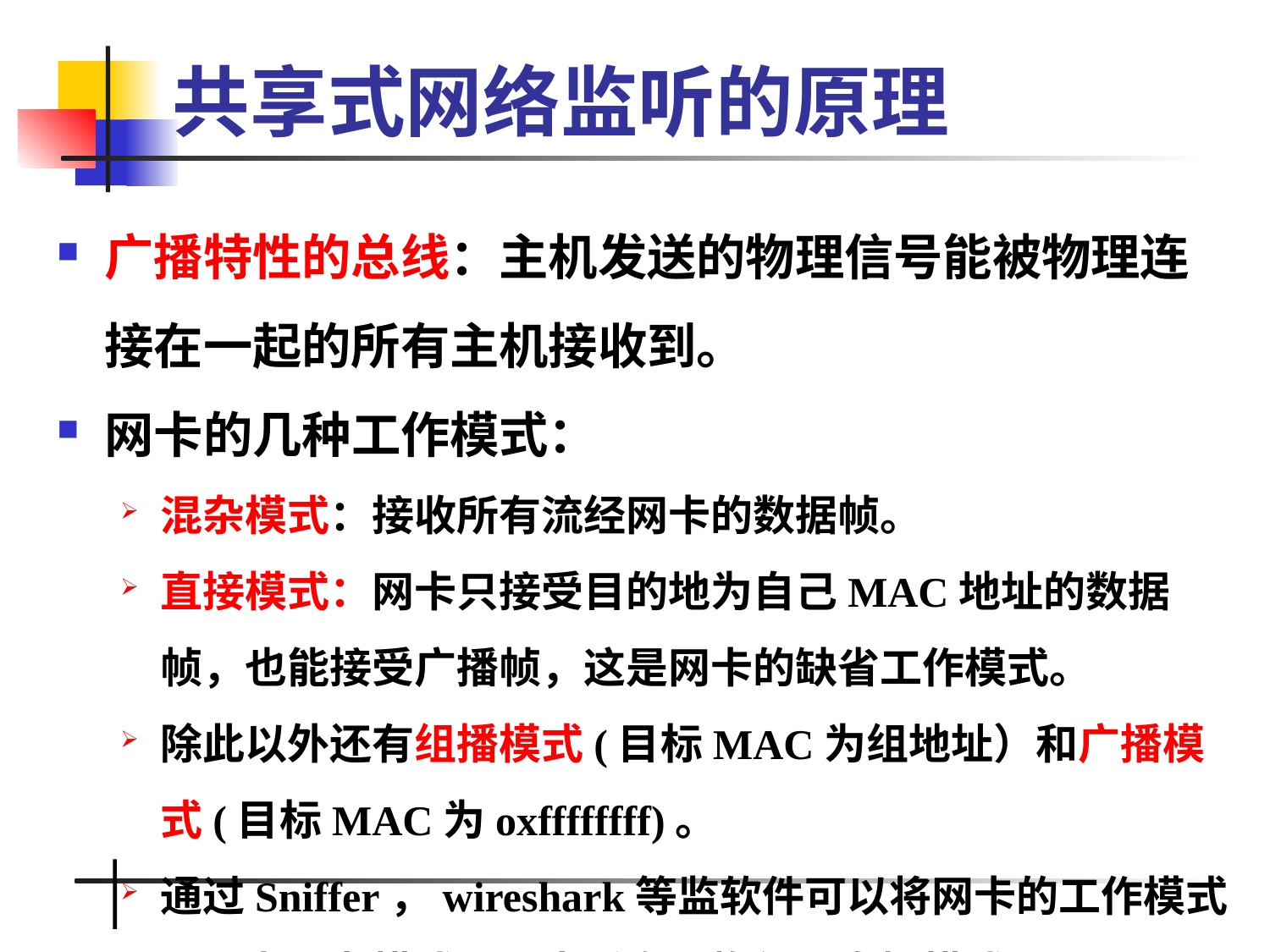

# 共享式网络监听的原理
广播特性的总线：主机发送的物理信号能被物理连接在一起的所有主机接收到。
网卡的几种工作模式：
混杂模式：接收所有流经网卡的数据帧。
直接模式：网卡只接受目的地为自己MAC地址的数据帧，也能接受广播帧，这是网卡的缺省工作模式。
除此以外还有组播模式(目标MAC为组地址）和广播模式(目标MAC为oxffffffff)。
通过Sniffer，wireshark等监软件可以将网卡的工作模式设置为混杂模式，退出后自动恢复到直接模式。